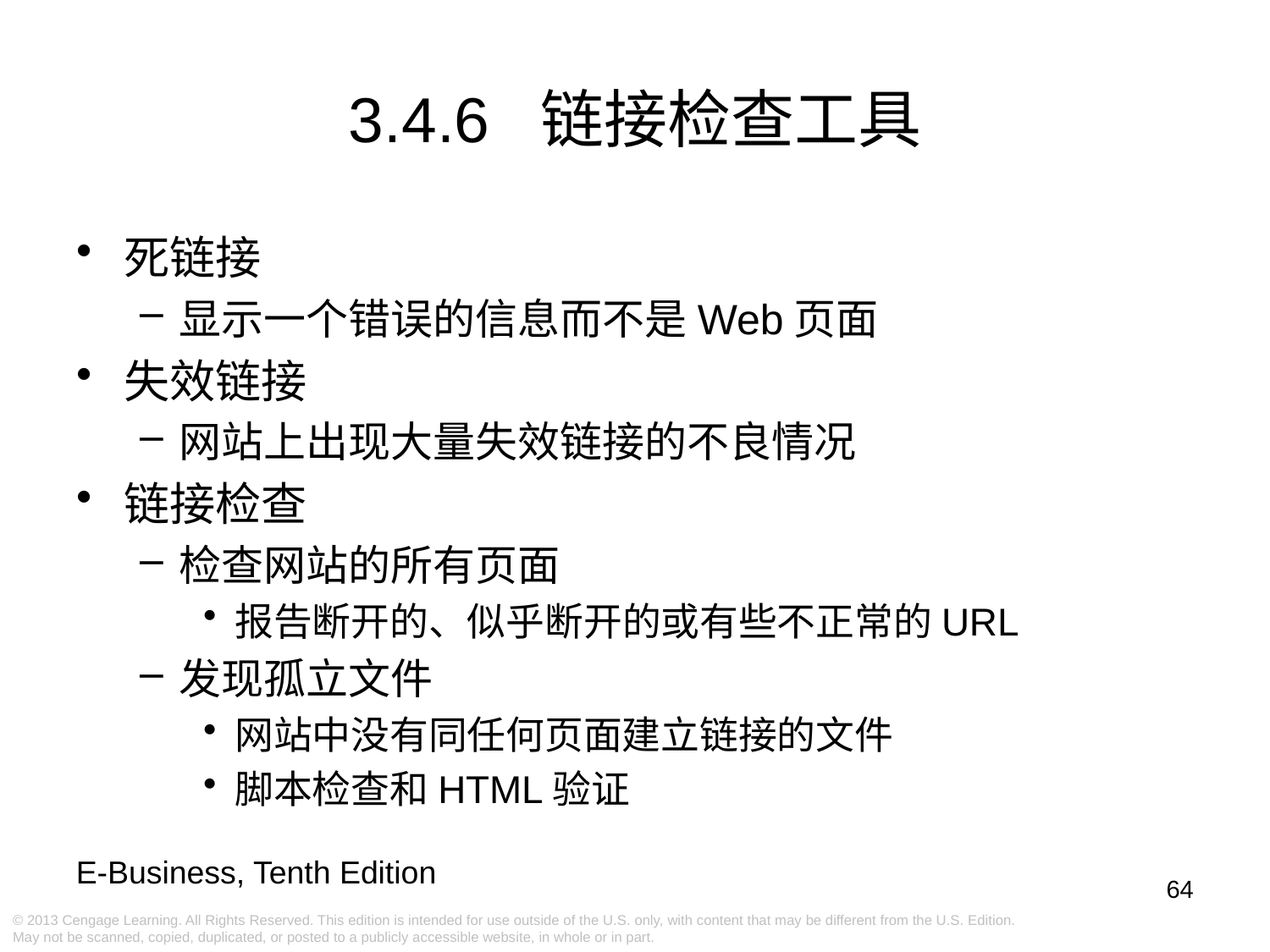

# 3.4.6  链接检查工具
死链接
显示一个错误的信息而不是Web页面
失效链接
网站上出现大量失效链接的不良情况
链接检查
检查网站的所有页面
报告断开的、似乎断开的或有些不正常的URL
发现孤立文件
网站中没有同任何页面建立链接的文件
脚本检查和HTML验证
64